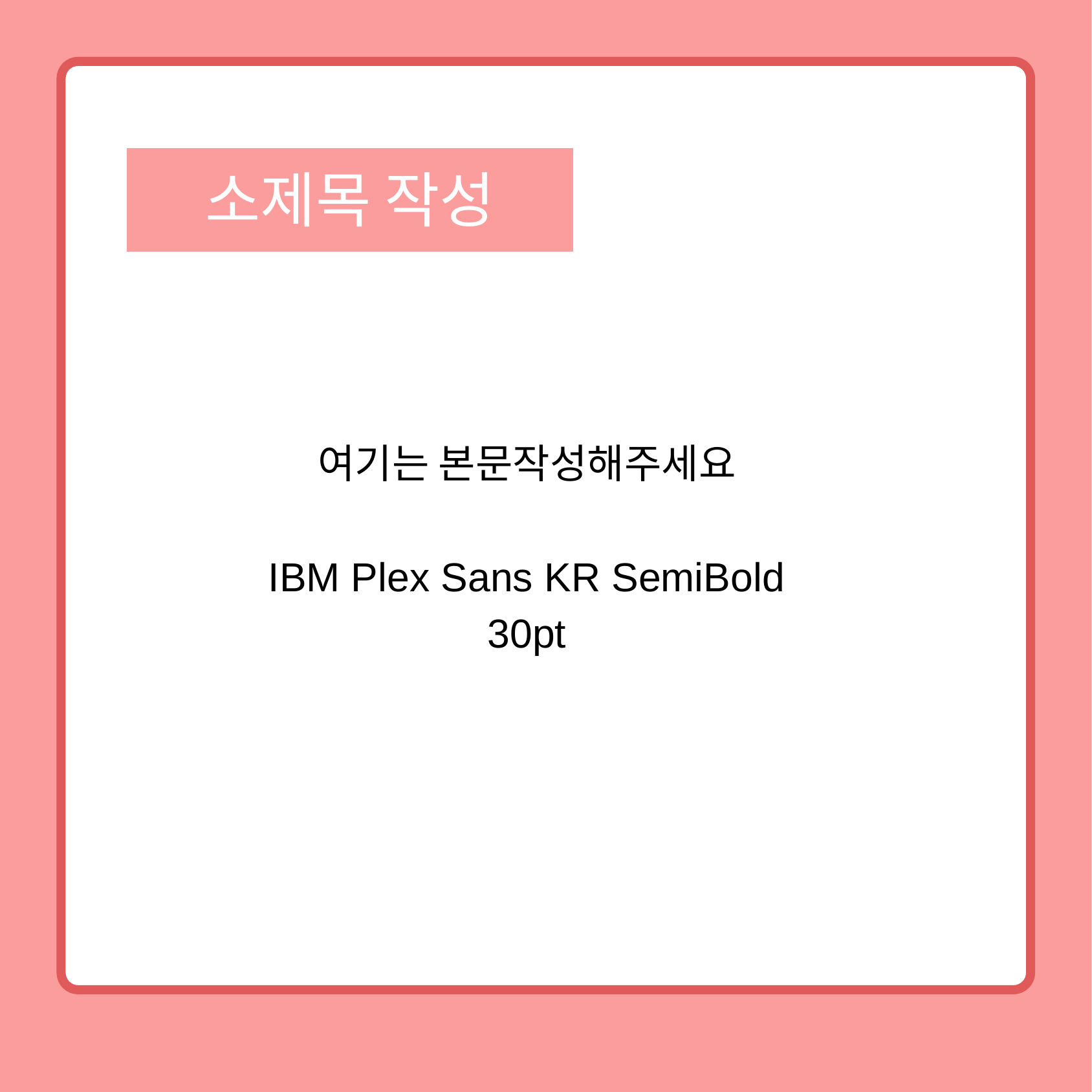

소제목 작성

여기는 본문작성해주세요

IBM Plex Sans KR SemiBold 30pt

여기는 본문입니다. 사진을 넣으셔도 됩니다 :)
위 소제목 뒤 배경은 소제목의 크기에 맞춰
너비를 조절해주세요! 아래 아이콘은 예시입니다.

IBM Plex Sans KR SemiBold 30pt